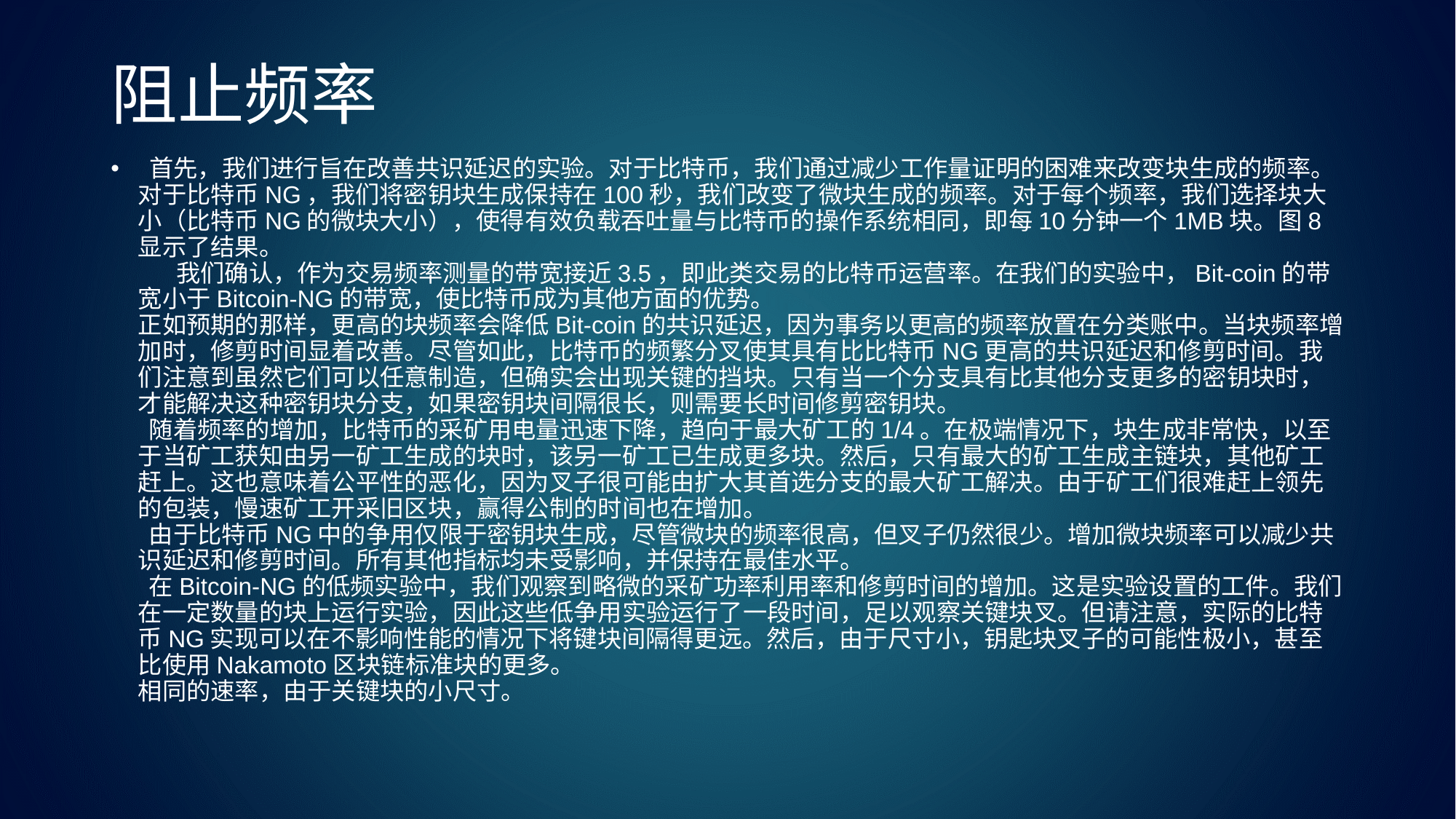

# 阻止频率
 首先，我们进行旨在改善共识延迟的实验。对于比特币，我们通过减少工作量证明的困难来改变块生成的频率。对于比特币NG，我们将密钥块生成保持在100秒，我们改变了微块生成的频率。对于每个频率，我们选择块大小（比特币NG的微块大小），使得有效负载吞吐量与比特币的操作系统相同，即每10分钟一个1MB块。图8显示了结果。
       我们确认，作为交易频率测量的带宽接近3.5，即此类交易的比特币运营率。在我们的实验中，Bit-coin的带宽小于Bitcoin-NG的带宽，使比特币成为其他方面的优势。
正如预期的那样，更高的块频率会降低Bit-coin的共识延迟，因为事务以更高的频率放置在分类账中。当块频率增加时，修剪时间显着改善。尽管如此，比特币的频繁分叉使其具有比比特币NG更高的共识延迟和修剪时间。我们注意到虽然它们可以任意制造，但确实会出现关键的挡块。只有当一个分支具有比其他分支更多的密钥块时，才能解决这种密钥块分支，如果密钥块间隔很长，则需要长时间修剪密钥块。
  随着频率的增加，比特币的采矿用电量迅速下降，趋向于最大矿工的1/4。在极端情况下，块生成非常快，以至于当矿工获知由另一矿工生成的块时，该另一矿工已生成更多块。然后，只有最大的矿工生成主链块，其他矿工赶上。这也意味着公平性的恶化，因为叉子很可能由扩大其首选分支的最大矿工解决。由于矿工们很难赶上领先的包装，慢速矿工开采旧区块，赢得公制的时间也在增加。
  由于比特币NG中的争用仅限于密钥块生成，尽管微块的频率很高，但叉子仍然很少。增加微块频率可以减少共识延迟和修剪时间。所有其他指标均未受影响，并保持在最佳水平。
  在Bitcoin-NG的低频实验中，我们观察到略微的采矿功率利用率和修剪时间的增加。这是实验设置的工件。我们在一定数量的块上运行实验，因此这些低争用实验运行了一段时间，足以观察关键块叉。但请注意，实际的比特币NG实现可以在不影响性能的情况下将键块间隔得更远。然后，由于尺寸小，钥匙块叉子的可能性极小，甚至比使用Nakamoto区块链标准块的更多。
相同的速率，由于关键块的小尺寸。